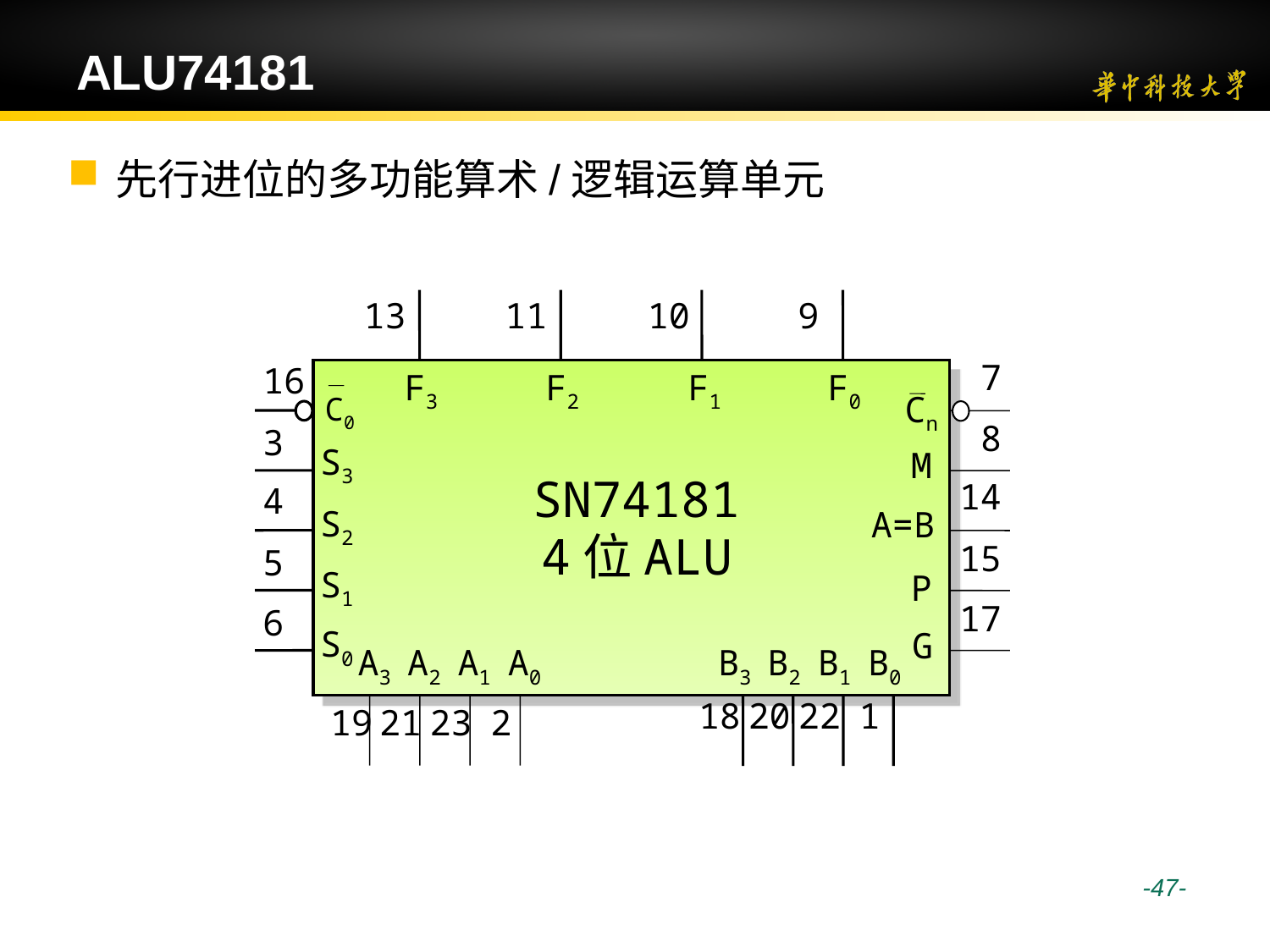

# ALU74181
先行进位的多功能算术/逻辑运算单元

13
11
10
9

7
16
F3
F2
F1
F0
Cn+4

Cn

8
3
S3
M

SN74181
4位ALU
14
4
S2
A=B

15
5
S1
P

17
6
S0
G
A3
A2
A1
A0
B3
B2
B1
B0

18
20
22
1
19
21
23
2

C0
 -47-